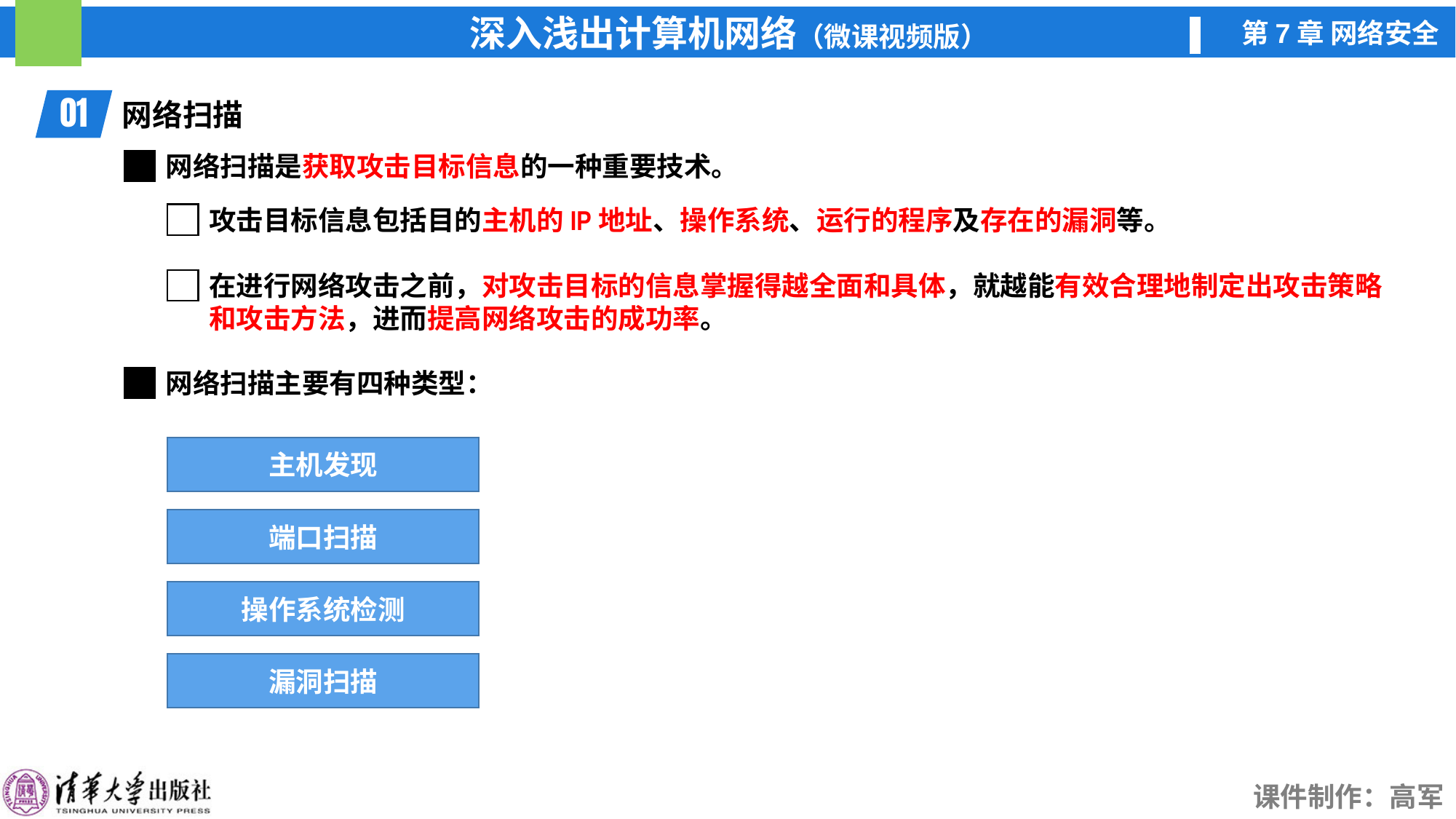

01
网络扫描
网络扫描是获取攻击目标信息的一种重要技术。

攻击目标信息包括目的主机的IP地址、操作系统、运行的程序及存在的漏洞等。

在进行网络攻击之前，对攻击目标的信息掌握得越全面和具体，就越能有效合理地制定出攻击策略和攻击方法，进而提高网络攻击的成功率。

网络扫描主要有四种类型：

主机发现
端口扫描
操作系统检测
漏洞扫描